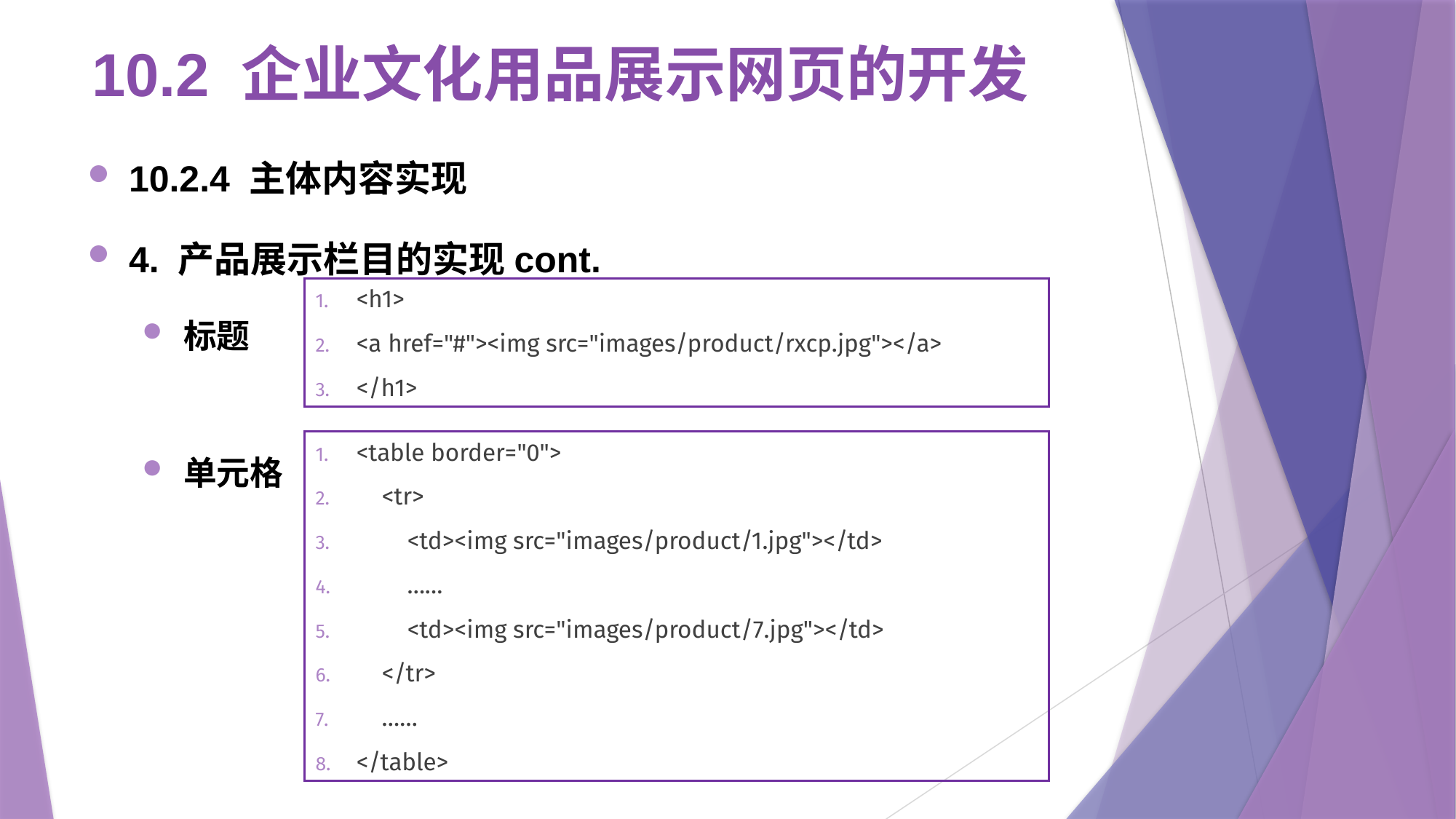

# 10.2 企业文化用品展示网页的开发
10.2.4 主体内容实现
4. 产品展示栏目的实现cont.
标题

单元格

<h1>
<a href="#"><img src="images/product/rxcp.jpg"></a>
</h1>
<table border="0">
    <tr>
        <td><img src="images/product/1.jpg"></td>
        ……
        <td><img src="images/product/7.jpg"></td>
    </tr>
    ……
</table>